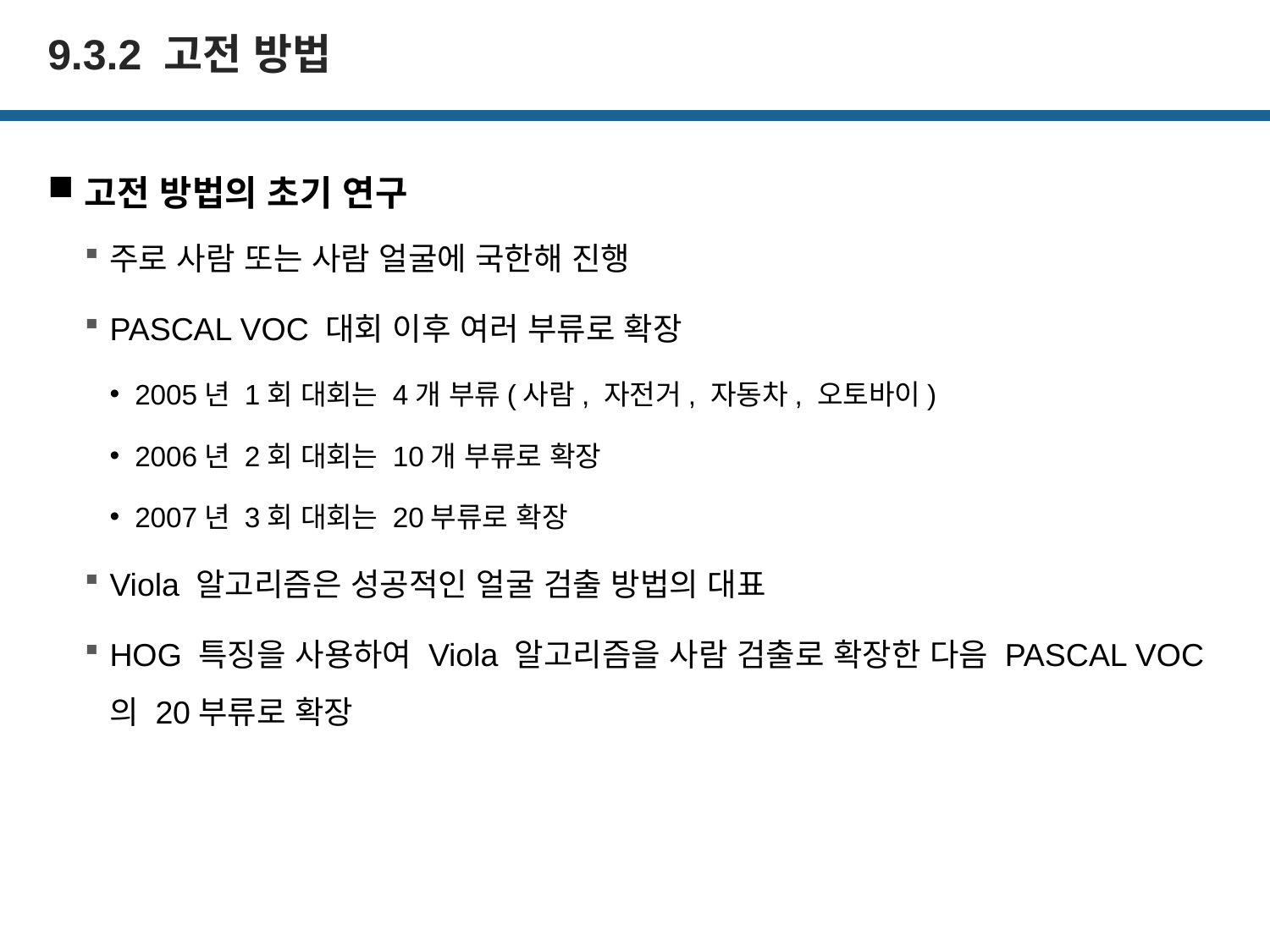

# 9.3.2 고전 방법
고전 방법의 초기 연구
주로 사람 또는 사람 얼굴에 국한해 진행
PASCAL VOC 대회 이후 여러 부류로 확장
2005년 1회 대회는 4개 부류(사람, 자전거, 자동차, 오토바이)
2006년 2회 대회는 10개 부류로 확장
2007년 3회 대회는 20부류로 확장
Viola 알고리즘은 성공적인 얼굴 검출 방법의 대표
HOG 특징을 사용하여 Viola 알고리즘을 사람 검출로 확장한 다음 PASCAL VOC의 20부류로 확장